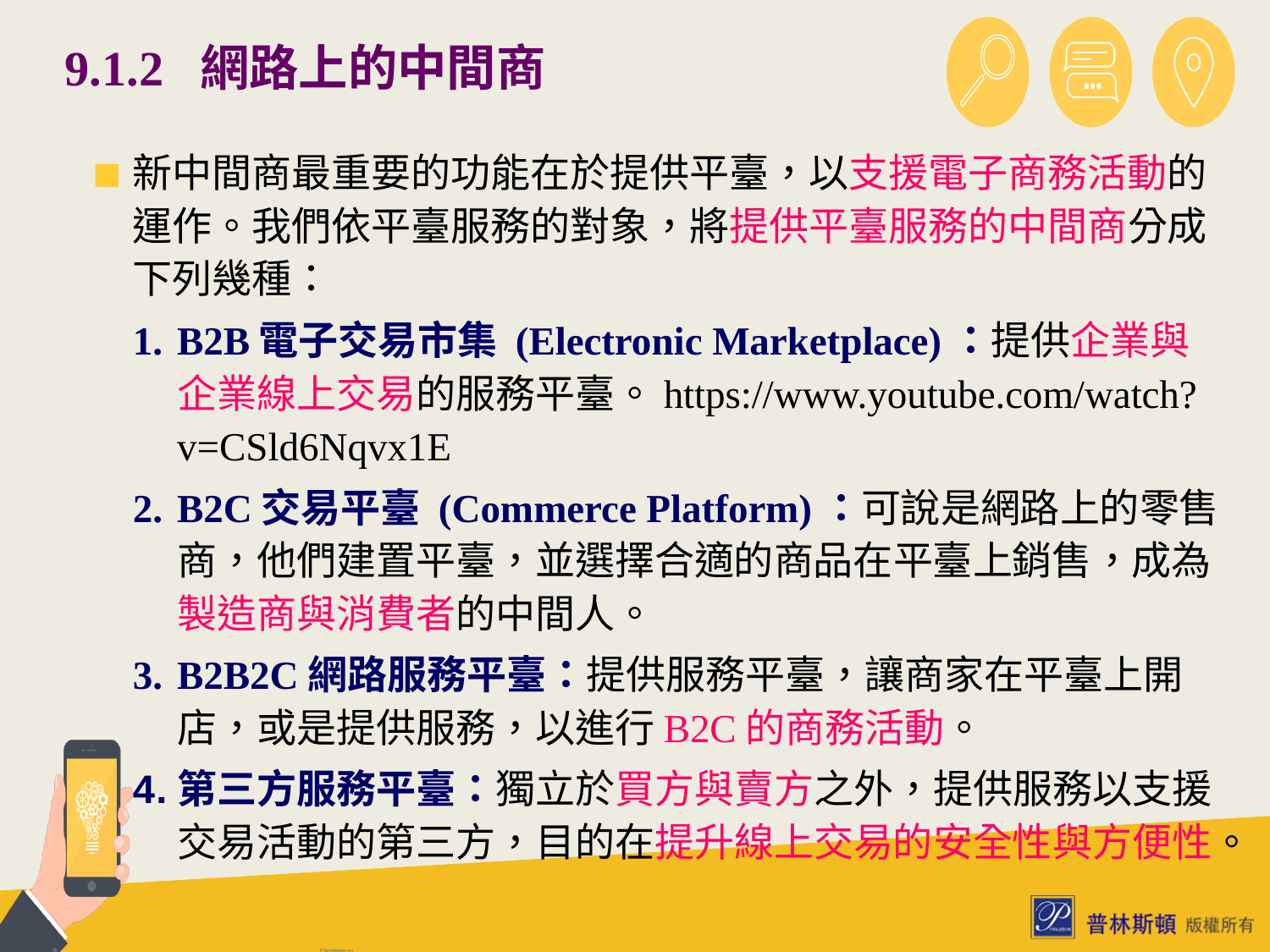

# 9.1.2  網路上的中間商
新中間商最重要的功能在於提供平臺，以支援電子商務活動的運作。我們依平臺服務的對象，將提供平臺服務的中間商分成下列幾種：
B2B電子交易市集 (Electronic Marketplace)：提供企業與企業線上交易的服務平臺。https://www.youtube.com/watch?v=CSld6Nqvx1E
B2C交易平臺 (Commerce Platform)：可說是網路上的零售商，他們建置平臺，並選擇合適的商品在平臺上銷售，成為製造商與消費者的中間人。
B2B2C網路服務平臺：提供服務平臺，讓商家在平臺上開店，或是提供服務，以進行B2C的商務活動。
第三方服務平臺：獨立於買方與賣方之外，提供服務以支援交易活動的第三方，目的在提升線上交易的安全性與方便性。